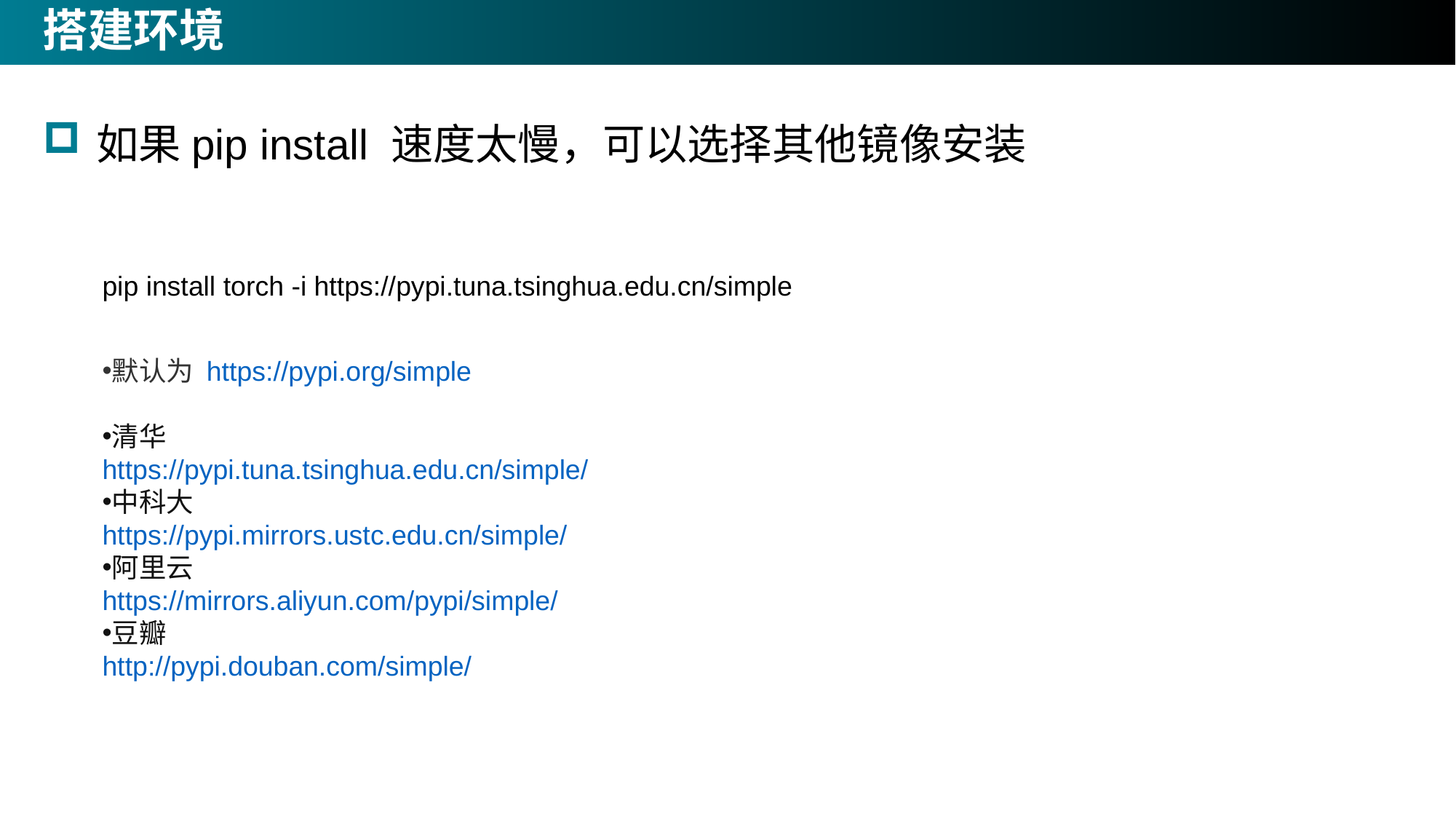

# 搭建环境
如果pip install 速度太慢，可以选择其他镜像安装

pip install torch -i https://pypi.tuna.tsinghua.edu.cn/simple
默认为 https://pypi.org/simple

清华
https://pypi.tuna.tsinghua.edu.cn/simple/
中科大
https://pypi.mirrors.ustc.edu.cn/simple/
阿里云
https://mirrors.aliyun.com/pypi/simple/
豆瓣
http://pypi.douban.com/simple/